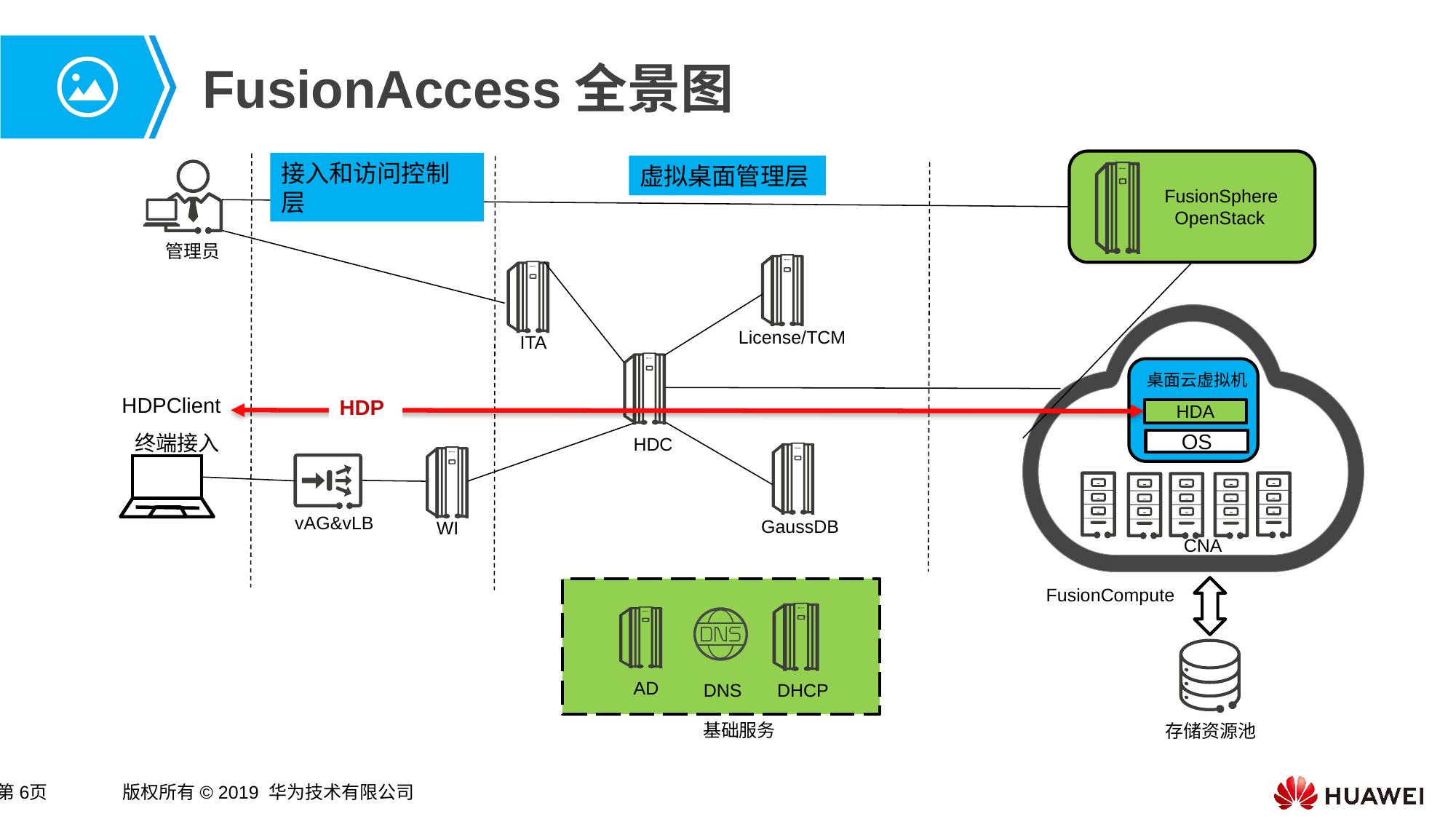

# FusionAccess全景图

接入和访问控制层
虚拟桌面管理层

FusionSphere
  OpenStack
管理员

License/TCM
ITA

桌面云虚拟机
HDPClient
HDP
HDA
终端接入
HDC
OS

vAG&vLB
GaussDB
WI
CNA

FusionCompute

AD
DNS
DHCP
基础服务
存储资源池